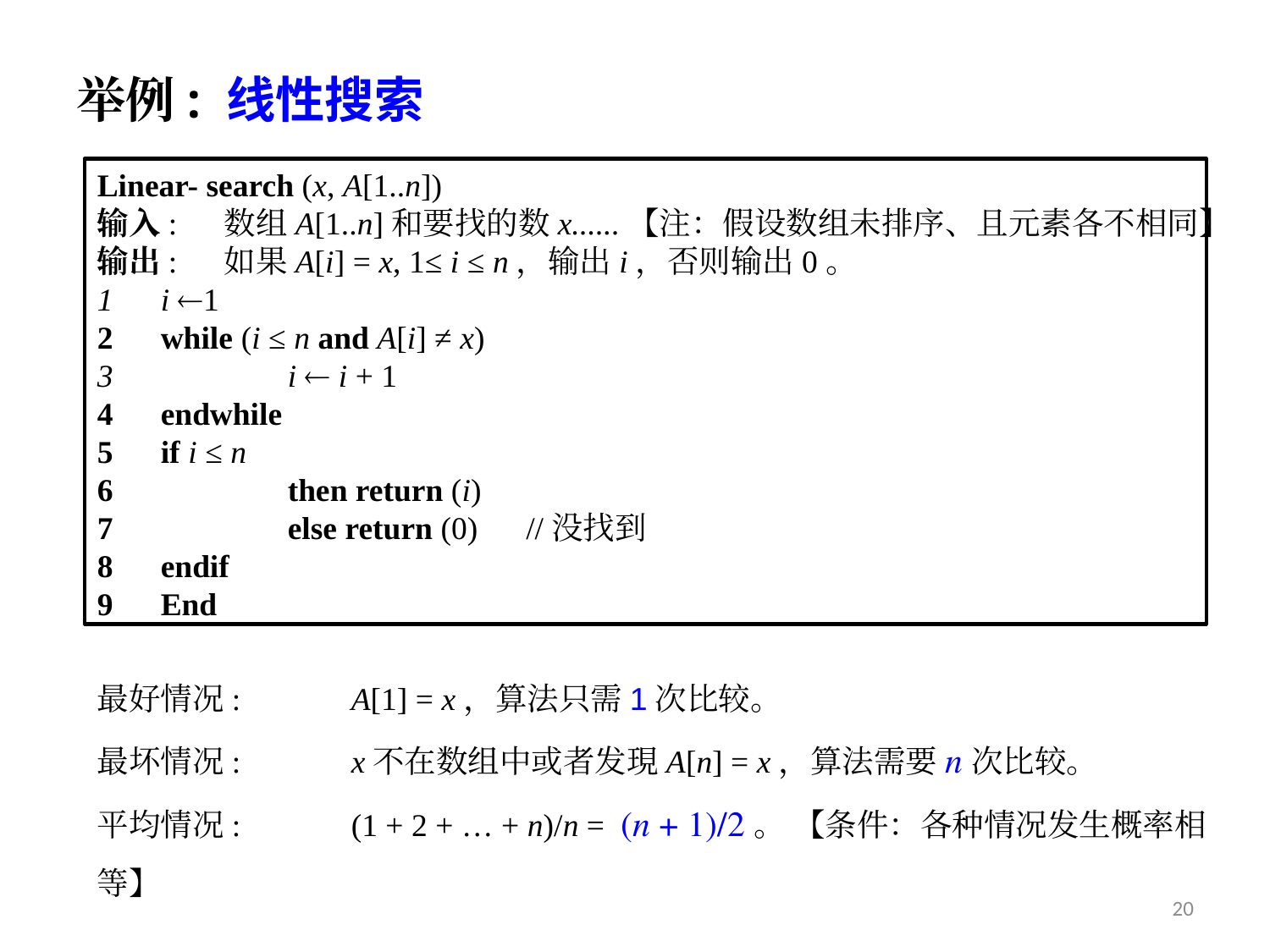

# 举例: 线性搜索
Linear- search (x, A[1..n])
输入: 	数组A[1..n]和要找的数x......【注：假设数组未排序、且元素各不相同】
输出:	如果A[i] = x, 1≤ i ≤ n，输出i，否则输出0。
i ←1
while (i ≤ n and A[i] ≠ x)
 	i ← i + 1
endwhile
if i ≤ n
 	then return (i)
 	else return (0)      //没找到
endif
End

最好情况:  	A[1] = x，算法只需1次比较。
最坏情况:  	x不在数组中或者发現A[n] = x，算法需要n次比较。
平均情况: 	(1 + 2 + … + n)/n =  (n + 1)/2。 【条件：各种情况发生概率相等】

20